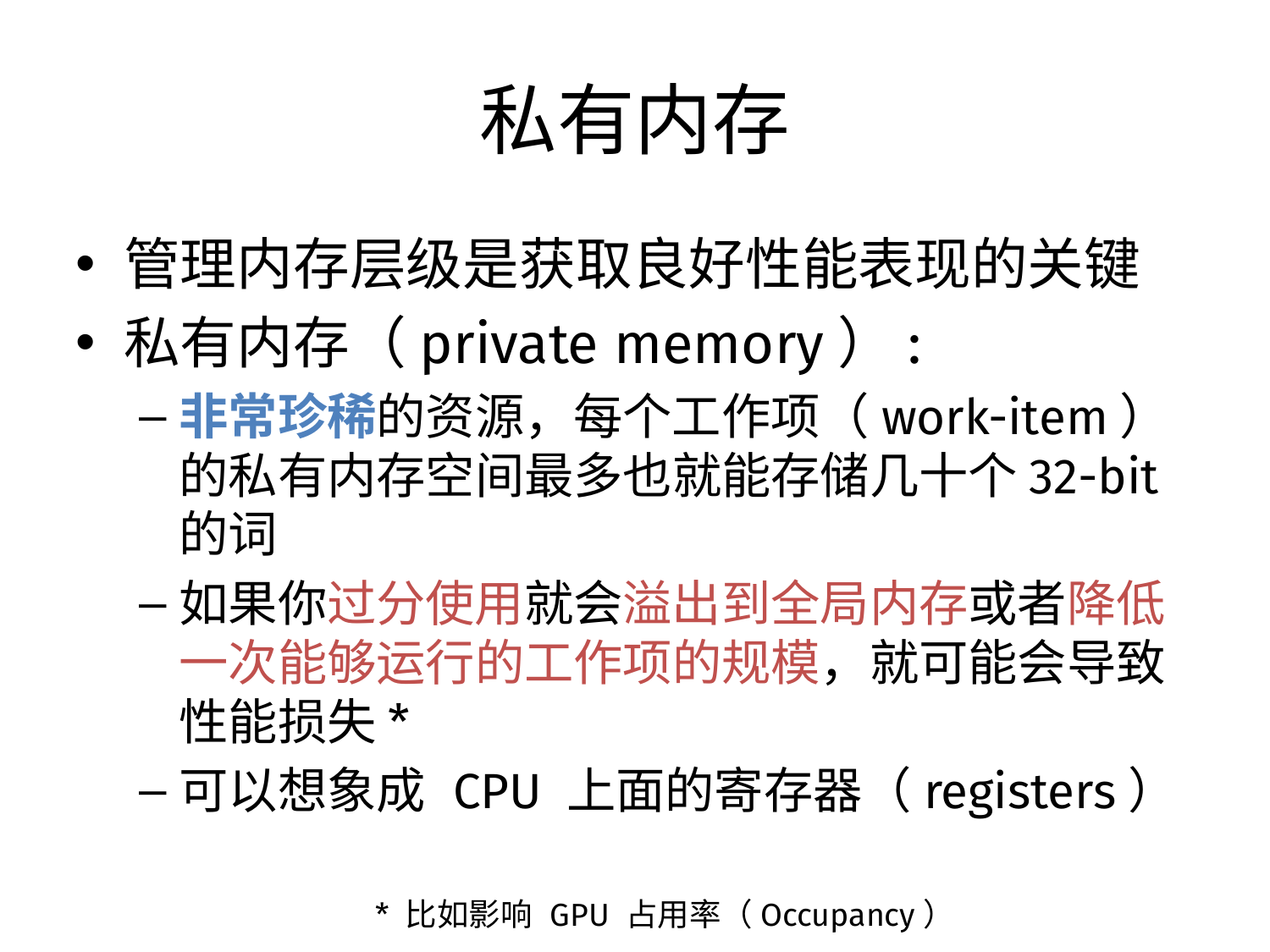

私有内存
管理内存层级是获取良好性能表现的关键
私有内存（private memory）:
非常珍稀的资源，每个工作项（work-item）的私有内存空间最多也就能存储几十个32-bit 的词
如果你过分使用就会溢出到全局内存或者降低一次能够运行的工作项的规模，就可能会导致性能损失*
可以想象成 CPU 上面的寄存器（registers）
* 比如影响 GPU 占用率（Occupancy）